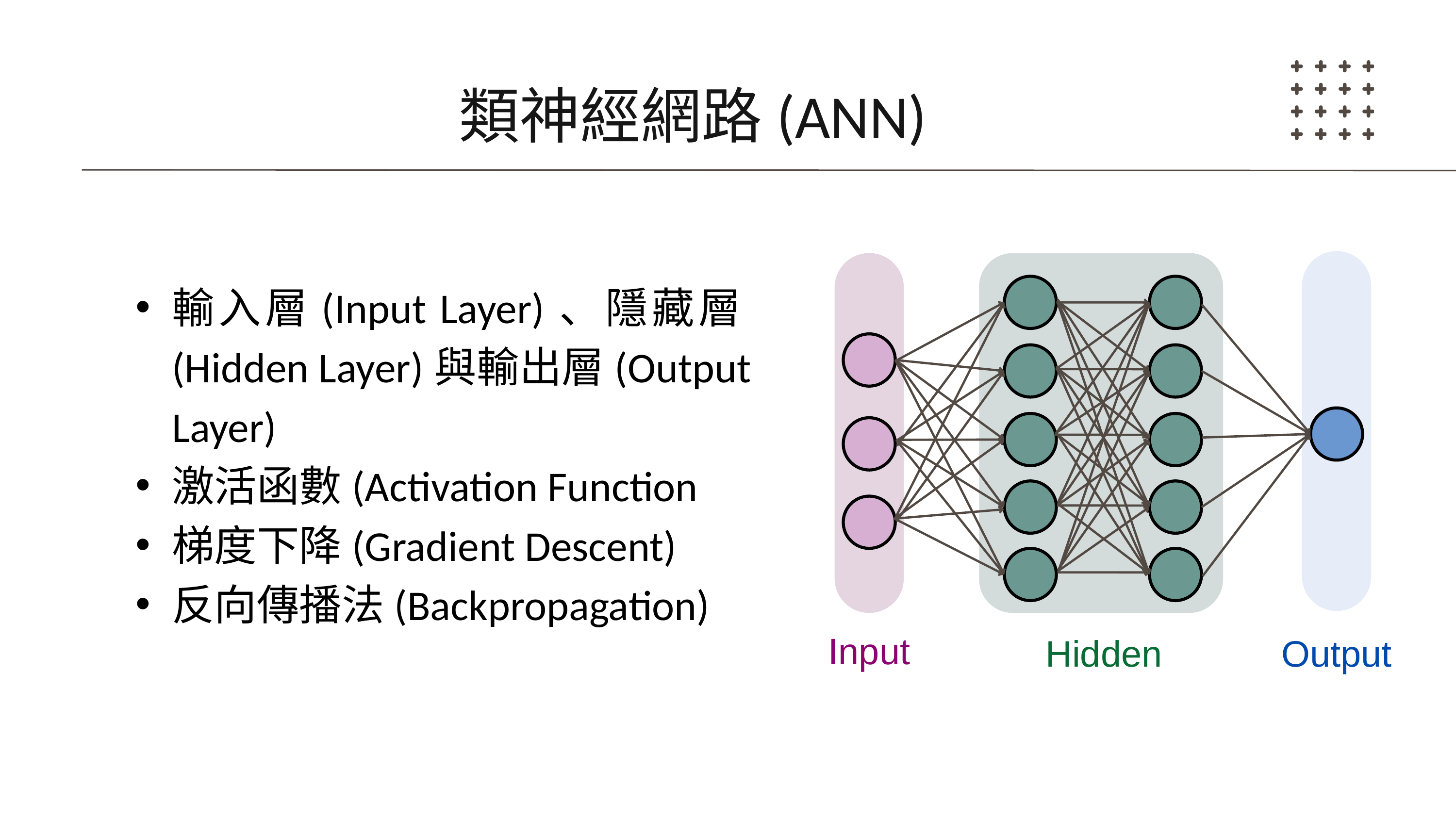

類神經網路(ANN)

輸入層(Input Layer)、隱藏層(Hidden Layer)與輸出層(Output Layer)
激活函數(Activation Function
梯度下降(Gradient Descent)
反向傳播法(Backpropagation)

Input
Hidden
Output